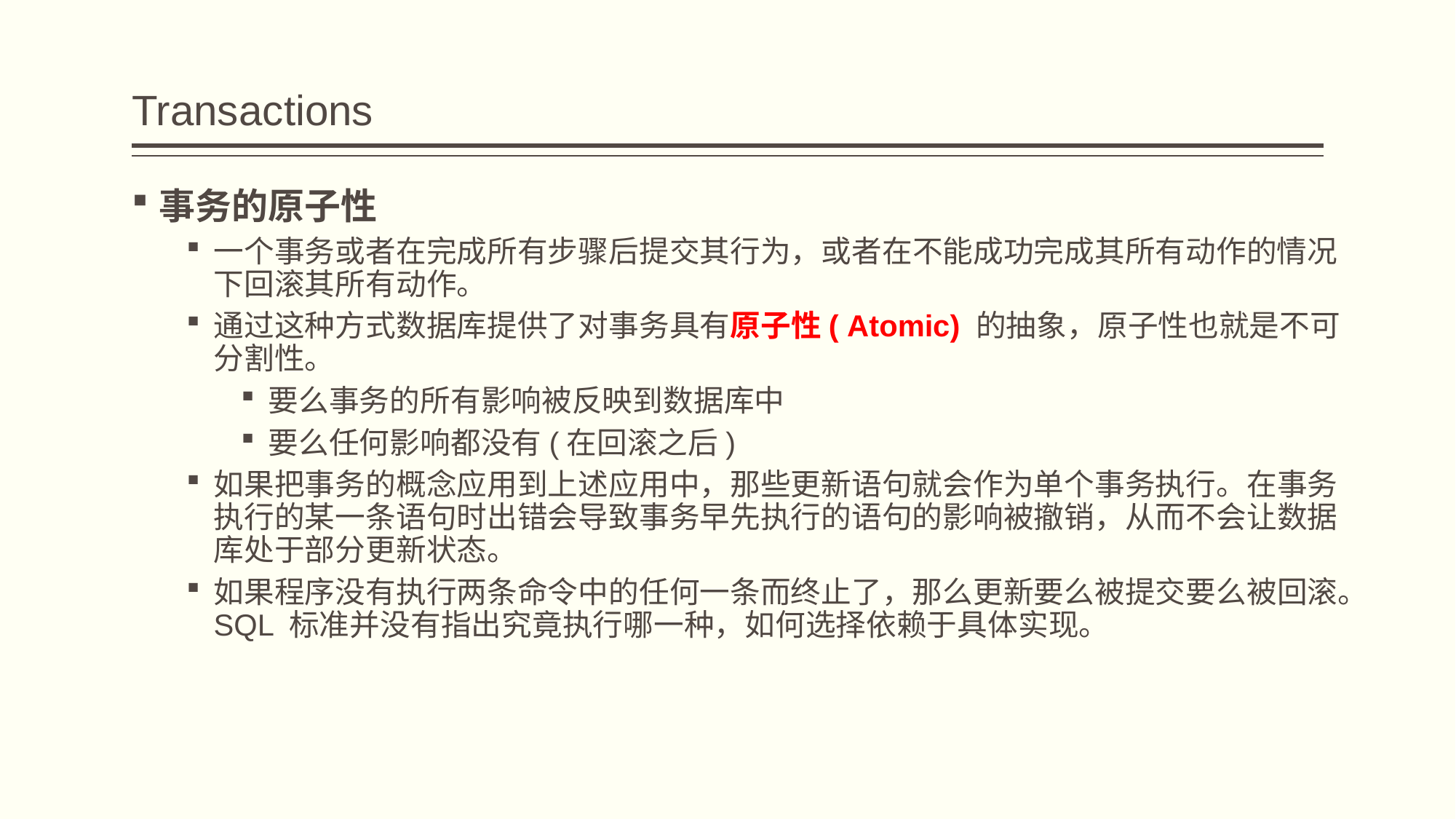

Transactions
事务的原子性
一个事务或者在完成所有步骤后提交其行为，或者在不能成功完成其所有动作的情况下回滚其所有动作。
通过这种方式数据库提供了对事务具有原子性( Atomic) 的抽象，原子性也就是不可分割性。
要么事务的所有影响被反映到数据库中
要么任何影响都没有(在回滚之后)
如果把事务的概念应用到上述应用中，那些更新语句就会作为单个事务执行。在事务执行的某一条语句时出错会导致事务早先执行的语句的影响被撤销，从而不会让数据库处于部分更新状态。
如果程序没有执行两条命令中的任何一条而终止了，那么更新要么被提交要么被回滚。SQL 标准并没有指出究竟执行哪一种，如何选择依赖于具体实现。